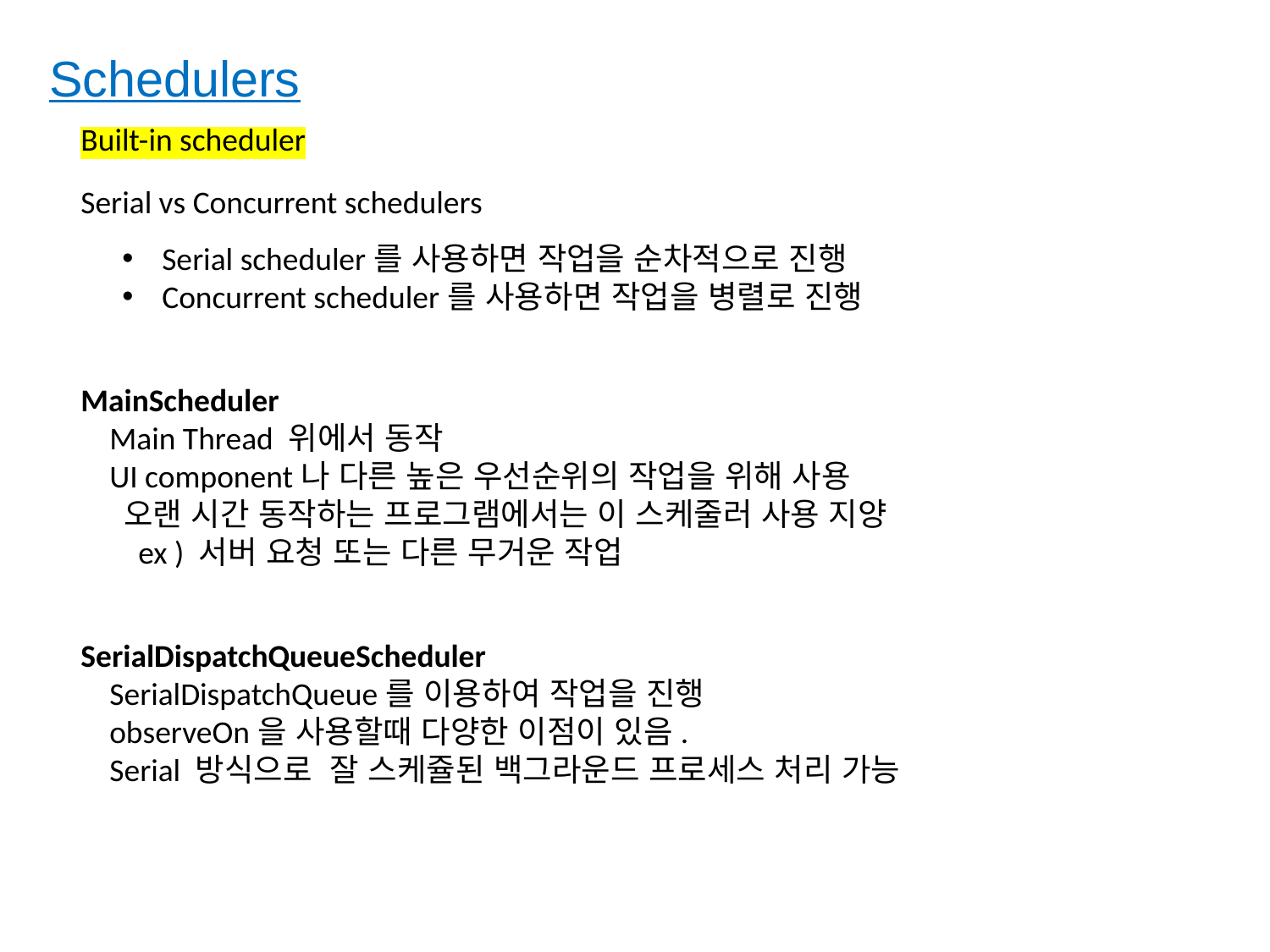

Schedulers
Built-in scheduler
Serial vs Concurrent schedulers
Serial scheduler를 사용하면 작업을 순차적으로 진행
Concurrent scheduler를 사용하면 작업을 병렬로 진행
MainScheduler
    Main Thread 위에서 동작
    UI component나 다른 높은 우선순위의 작업을 위해 사용
    오랜 시간 동작하는 프로그램에서는 이 스케줄러 사용 지양
        ex ) 서버 요청 또는 다른 무거운 작업
SerialDispatchQueueScheduler
    SerialDispatchQueue를 이용하여 작업을 진행
    observeOn을 사용할때 다양한 이점이 있음.
    Serial 방식으로  잘 스케쥴된 백그라운드 프로세스 처리 가능